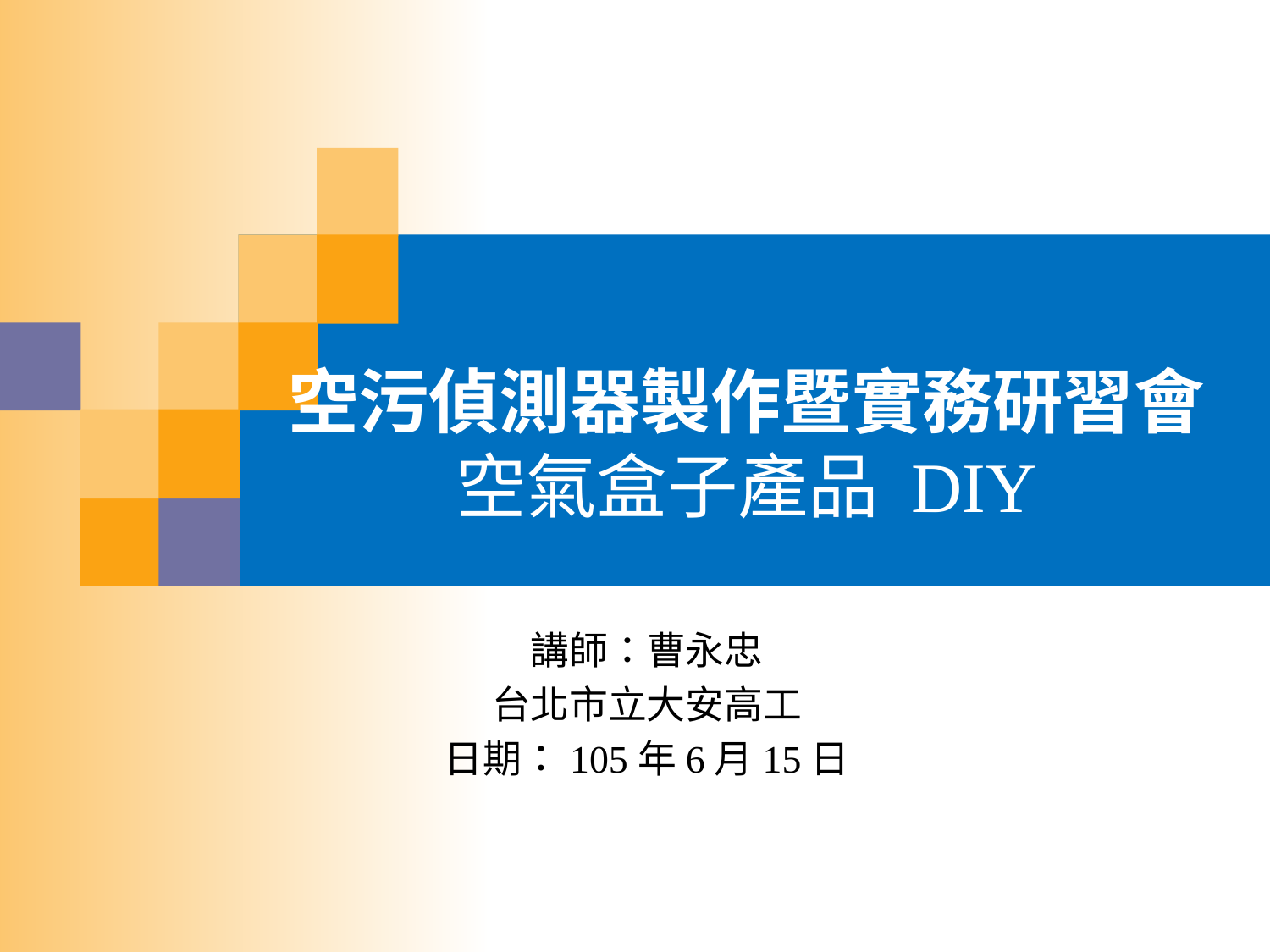

# 空污偵測器製作暨實務研習會 空氣盒子產品 DIY
講師：曹永忠
台北市立大安高工
日期：105年6月15日